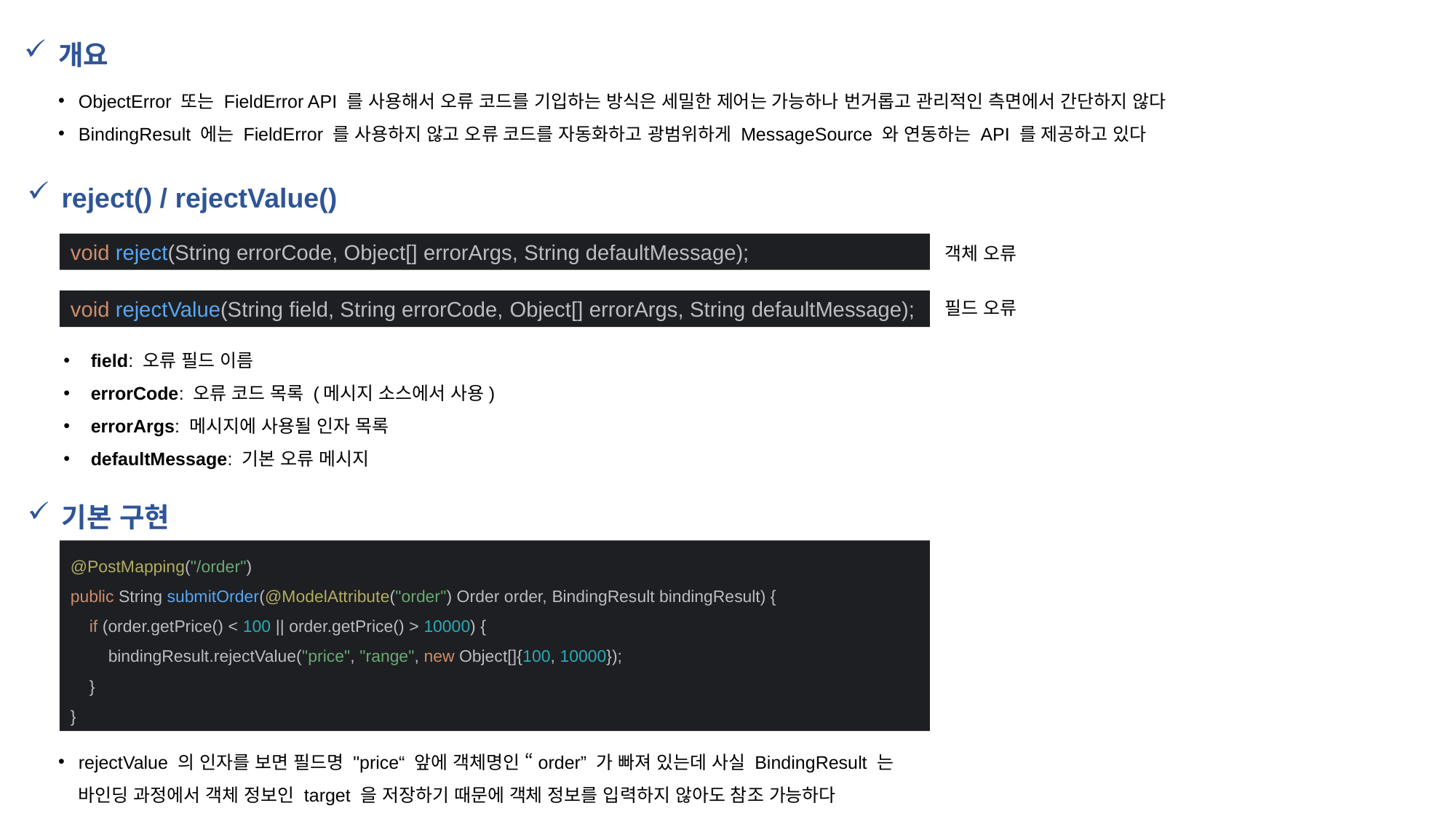

개요
ObjectError 또는 FieldError API 를 사용해서 오류 코드를 기입하는 방식은 세밀한 제어는 가능하나 번거롭고 관리적인 측면에서 간단하지 않다
BindingResult 에는 FieldError 를 사용하지 않고 오류 코드를 자동화하고 광범위하게 MessageSource 와 연동하는 API 를 제공하고 있다
reject() / rejectValue()
void reject(String errorCode, Object[] errorArgs, String defaultMessage);
객체 오류
void rejectValue(String field, String errorCode, Object[] errorArgs, String defaultMessage);
필드 오류
field: 오류 필드 이름
errorCode: 오류 코드 목록 (메시지 소스에서 사용)
errorArgs: 메시지에 사용될 인자 목록
defaultMessage: 기본 오류 메시지
기본 구현
@PostMapping("/order")
public String submitOrder(@ModelAttribute("order") Order order, BindingResult bindingResult) {
    if (order.getPrice() < 100 || order.getPrice() > 10000) {
        bindingResult.rejectValue("price", "range", new Object[]{100, 10000});
    }
}
rejectValue 의 인자를 보면 필드명 "price“ 앞에 객체명인 “order” 가 빠져 있는데 사실 BindingResult 는 바인딩 과정에서 객체 정보인 target 을 저장하기 때문에 객체 정보를 입력하지 않아도 참조 가능하다